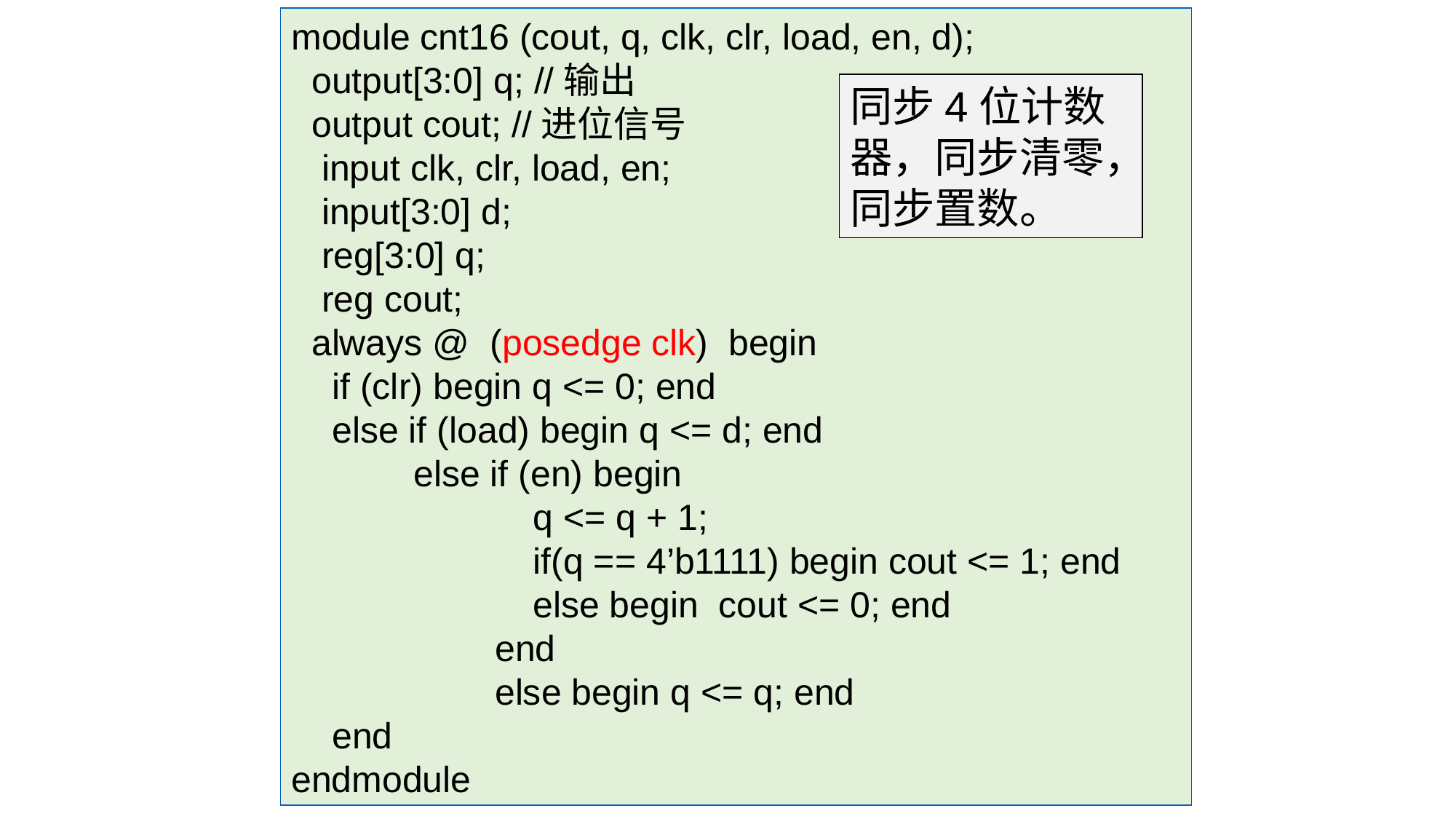

module cnt16 (cout, q, clk, clr, load, en, d);
  output[3:0] q; //输出
  output cout; //进位信号
   input clk, clr, load, en;
   input[3:0] d;
   reg[3:0] q;
   reg cout;
  always @  (posedge clk)  begin
    if (clr) begin q <= 0; end
    else if (load) begin q <= d; end
            else if (en) begin
	             q <= q + 1;
	             if(q == 4’b1111) begin cout <= 1; end
	             else begin  cout <= 0; end
                    end
                    else begin q <= q; end
    end
endmodule
同步4位计数器，同步清零，同步置数。